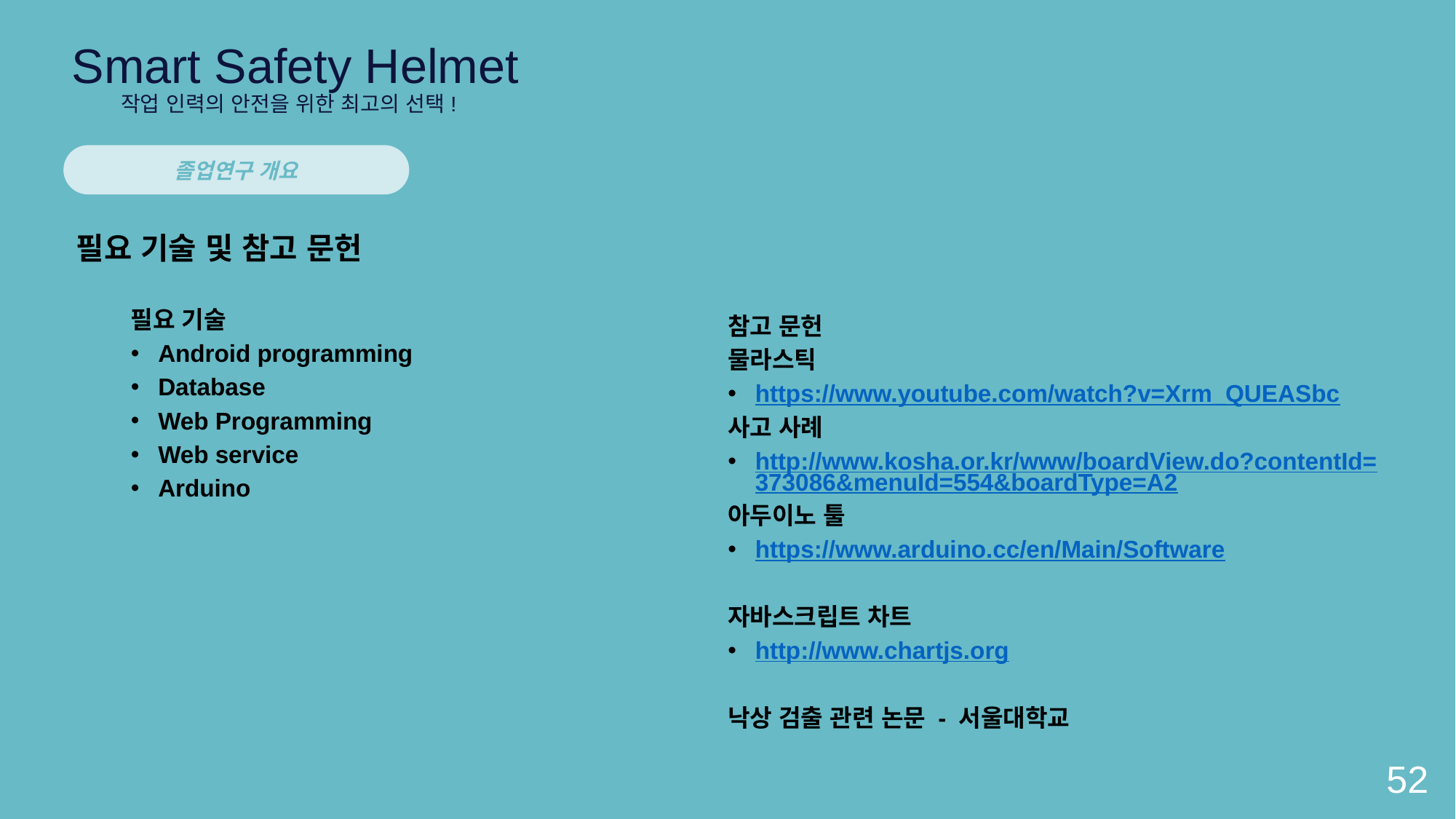

Smart Safety Helmet
작업 인력의 안전을 위한 최고의 선택!
졸업연구 개요
필요 기술 및 참고 문헌

필요 기술
Android programming
Database
Web Programming
Web service
Arduino

참고 문헌
물라스틱
https://www.youtube.com/watch?v=Xrm_QUEASbc
사고 사례
http://www.kosha.or.kr/www/boardView.do?contentId=373086&menuId=554&boardType=A2
아두이노 툴
https://www.arduino.cc/en/Main/Software

자바스크립트 차트
http://www.chartjs.org

낙상 검출 관련 논문 - 서울대학교

52